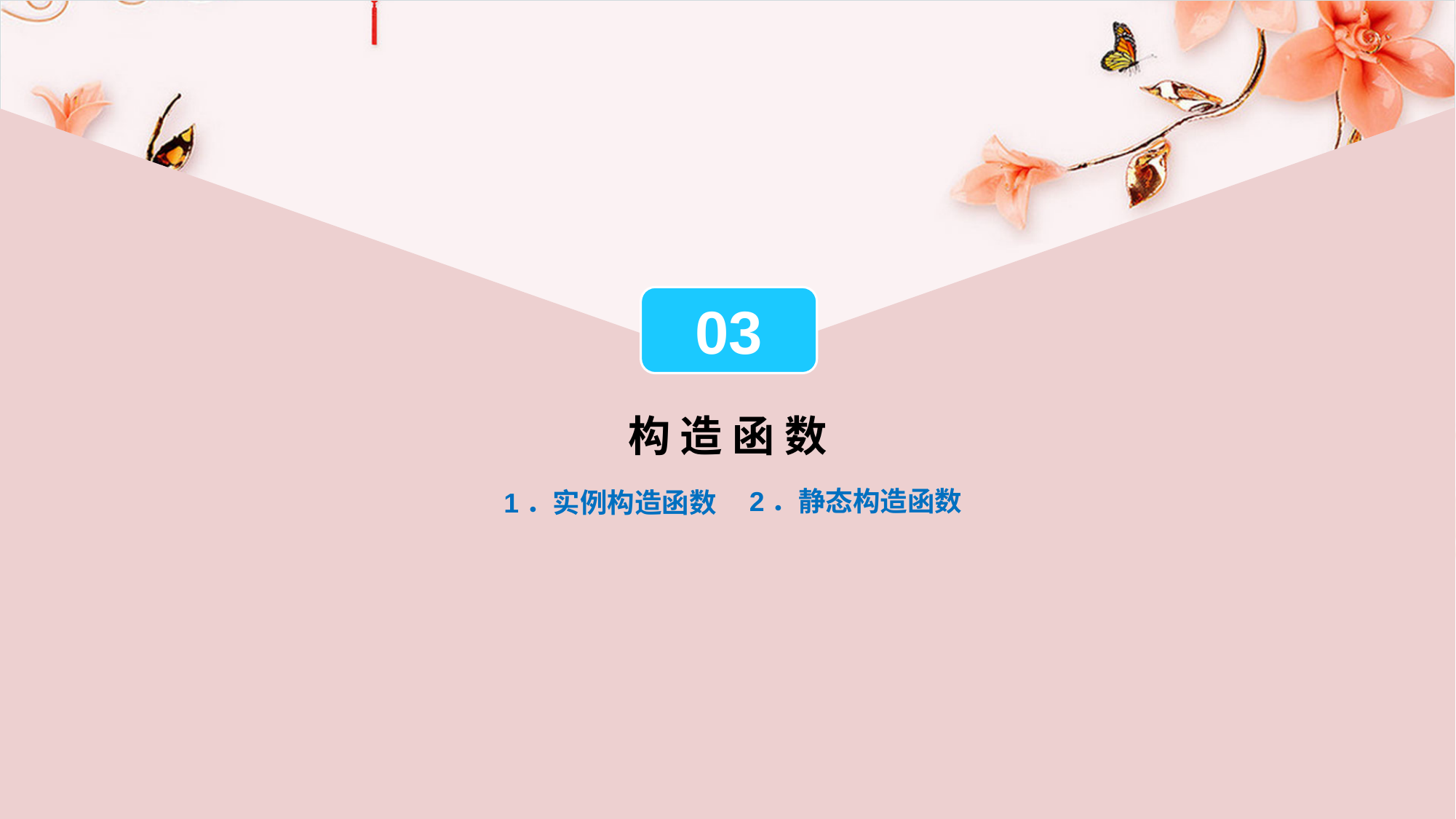

03
构 造 函 数
2．静态构造函数
1．实例构造函数